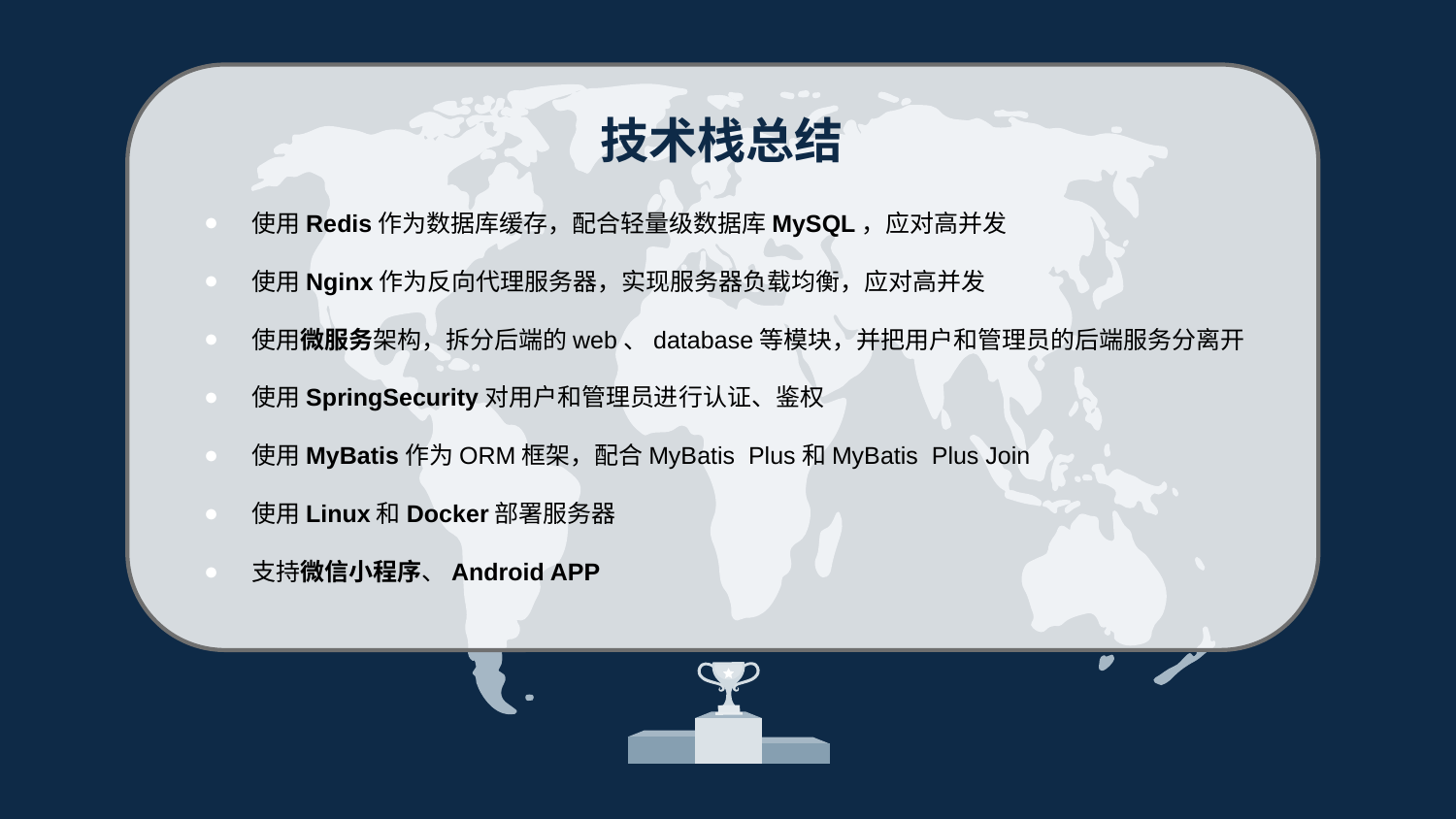

# 技术栈总结
使用Redis作为数据库缓存，配合轻量级数据库MySQL，应对高并发

使用Nginx作为反向代理服务器，实现服务器负载均衡，应对高并发

使用微服务架构，拆分后端的web、database等模块，并把用户和管理员的后端服务分离开

使用SpringSecurity对用户和管理员进行认证、鉴权

使用MyBatis作为ORM框架，配合MyBatis  Plus和MyBatis  Plus Join

使用Linux和Docker部署服务器

支持微信小程序、Android APP